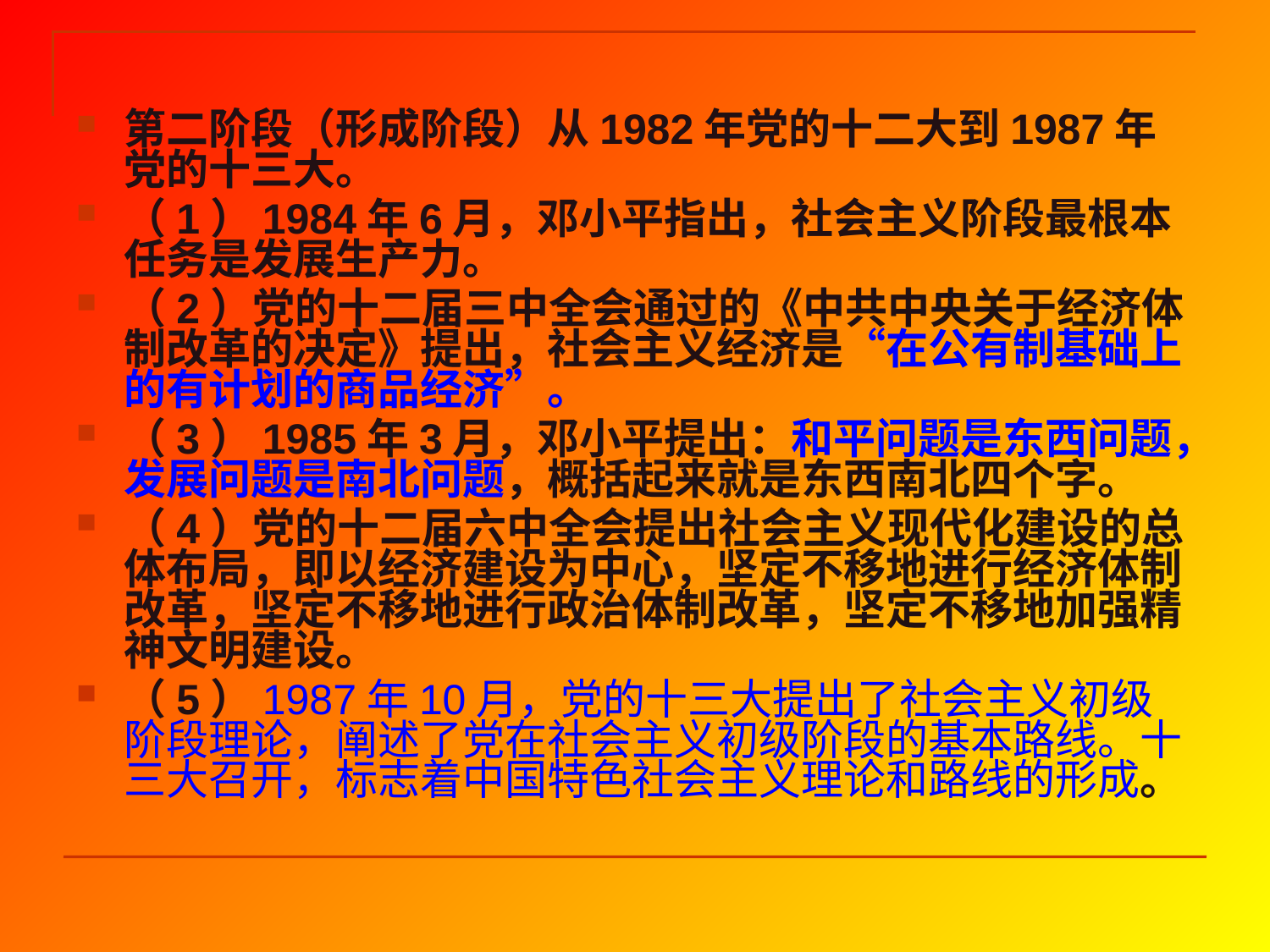

第二阶段（形成阶段）从1982年党的十二大到1987年党的十三大。
（1）1984年6月，邓小平指出，社会主义阶段最根本任务是发展生产力。
（2）党的十二届三中全会通过的《中共中央关于经济体制改革的决定》提出，社会主义经济是“在公有制基础上的有计划的商品经济”。
（3）1985年3月，邓小平提出：和平问题是东西问题，发展问题是南北问题，概括起来就是东西南北四个字。
（4）党的十二届六中全会提出社会主义现代化建设的总体布局，即以经济建设为中心，坚定不移地进行经济体制改革，坚定不移地进行政治体制改革，坚定不移地加强精神文明建设。
（5）1987年10月，党的十三大提出了社会主义初级阶段理论，阐述了党在社会主义初级阶段的基本路线。十三大召开，标志着中国特色社会主义理论和路线的形成。